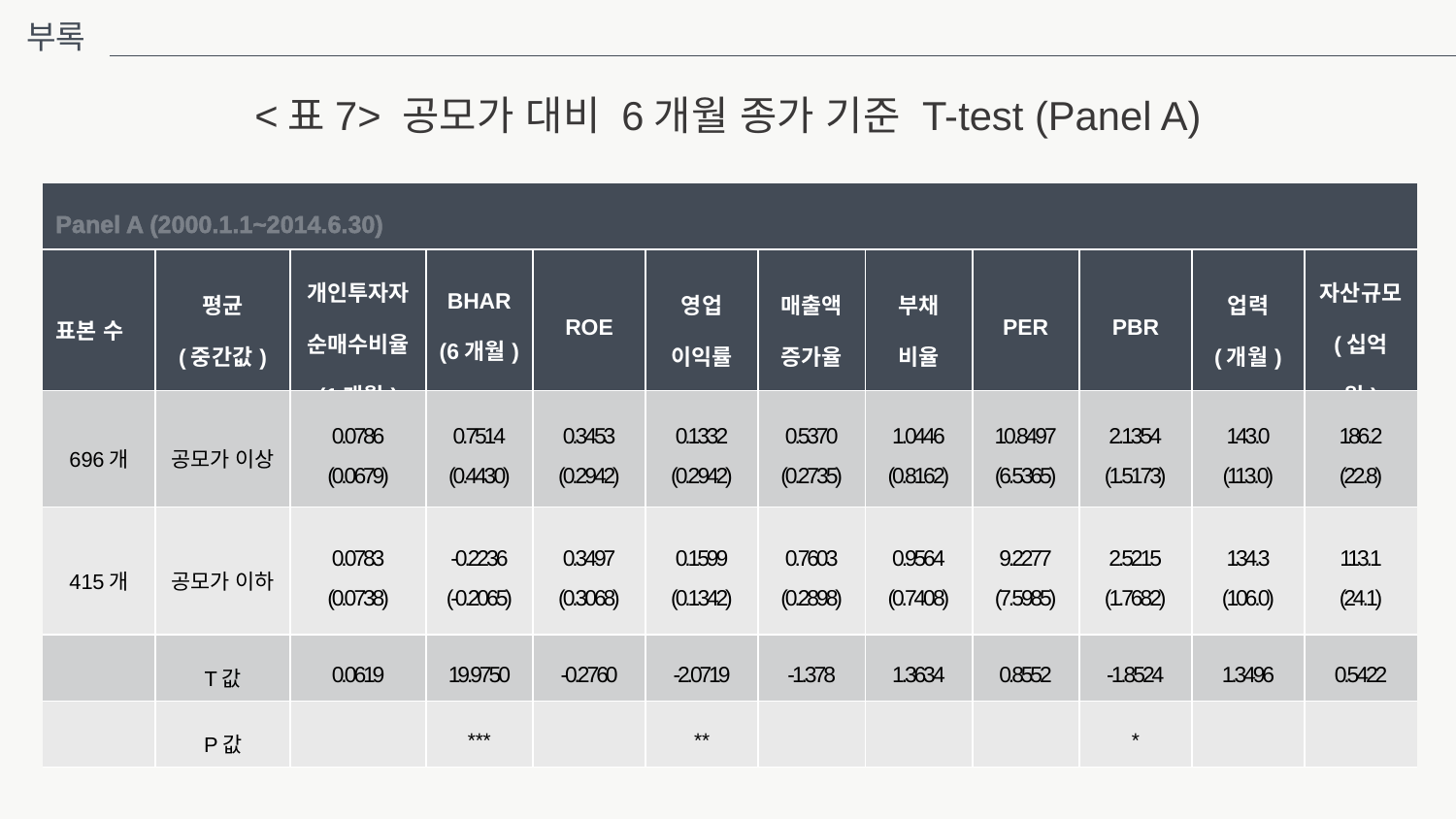

부록
<표7> 공모가 대비 6개월 종가 기준 T-test (Panel A)
| Panel A (2000.1.1~2014.6.30) |  |  |  |  |  |  |  |  |  |  |  |
| --- | --- | --- | --- | --- | --- | --- | --- | --- | --- | --- | --- |
| 표본 수 | 평균 (중간값) | 개인투자자 순매수비율 (1개월) | BHAR (6개월) | ROE | 영업 이익률 | 매출액 증가율 | 부채 비율 | PER | PBR | 업력 (개월) | 자산규모 (십억원) |
| 696개 | 공모가 이상 | 0.0786 (0.0679) | 0.7514 (0.4430) | 0.3453 (0.2942) | 0.1332 (0.2942) | 0.5370 (0.2735) | 1.0446 (0.8162) | 10.8497 (6.5365) | 2.1354 (1.5173) | 143.0 (113.0) | 186.2 (22.8) |
| 415개 | 공모가 이하 | 0.0783 (0.0738) | -0.2236 (-0.2065) | 0.3497 (0.3068) | 0.1599 (0.1342) | 0.7603 (0.2898) | 0.9564 (0.7408) | 9.2277 (7.5985) | 2.5215 (1.7682) | 134.3 (106.0) | 113.1 (24.1) |
|  | T값 | 0.0619 | 19.9750 | -0.2760 | -2.0719 | -1.378 | 1.3634 | 0.8552 | -1.8524 | 1.3496 | 0.5422 |
|  | P값 |  | \*\*\* |  | \*\* |  |  |  | \* |  |  |